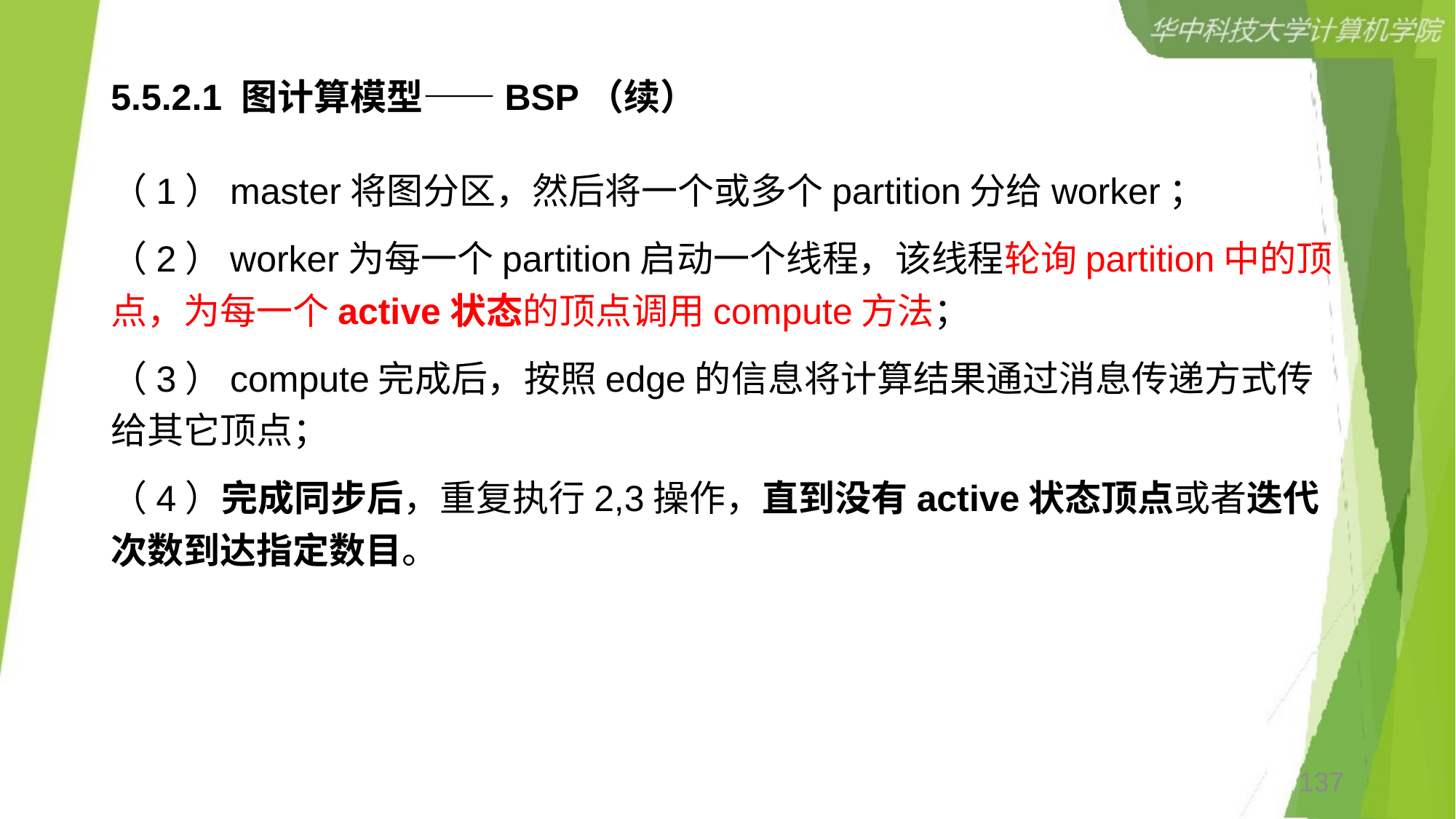

# 5.5.2.1 图计算模型——BSP（续）
（1）master将图分区，然后将一个或多个partition分给worker；
（2）worker为每一个partition启动一个线程，该线程轮询partition中的顶点，为每一个active状态的顶点调用compute方法；
（3）compute完成后，按照edge的信息将计算结果通过消息传递方式传给其它顶点；
（4）完成同步后，重复执行2,3操作，直到没有active状态顶点或者迭代次数到达指定数目。

137